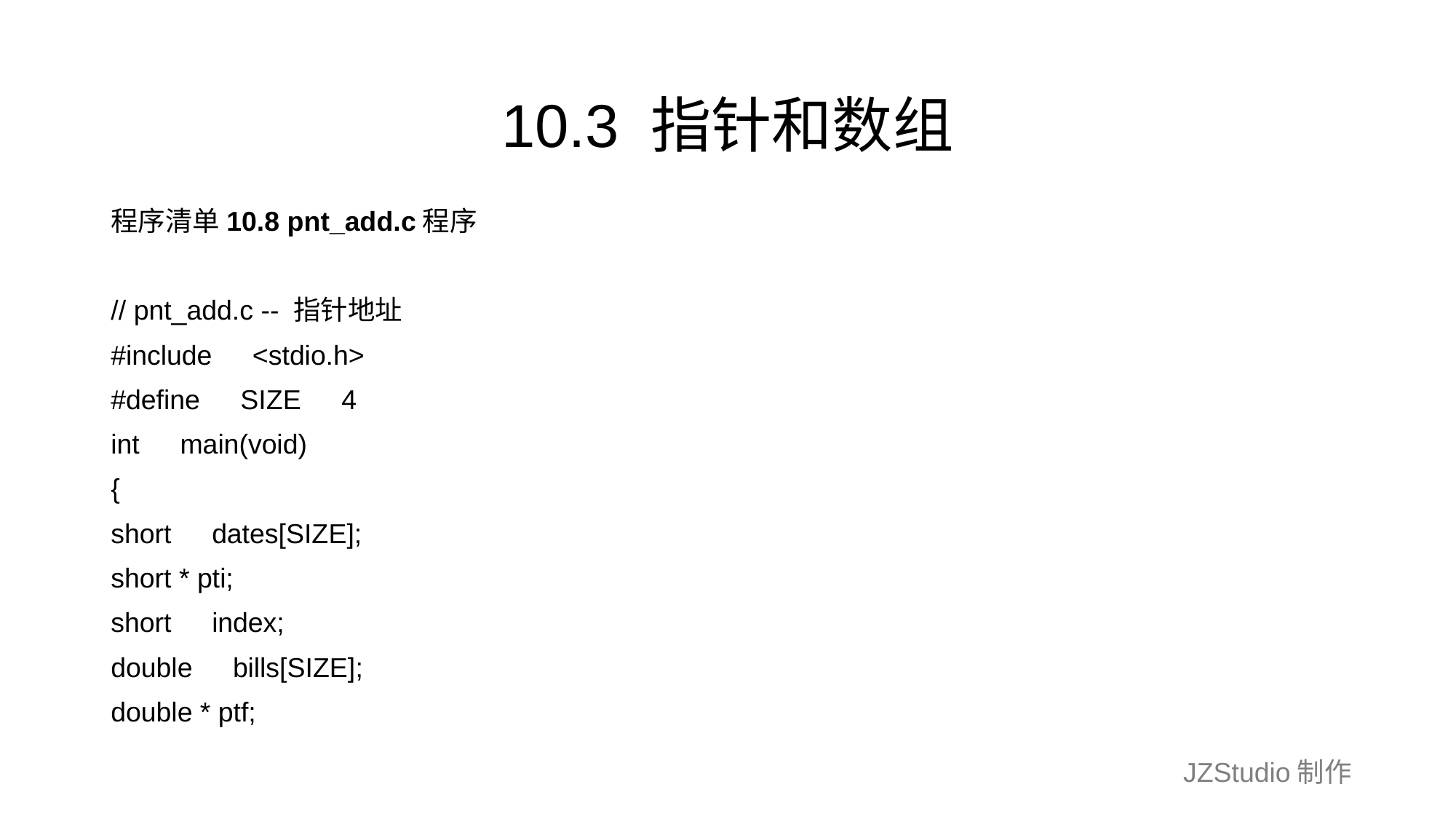

# 10.3 指针和数组
程序清单10.8 pnt_add.c程序

// pnt_add.c -- 指针地址
#include　<stdio.h>
#define　SIZE　4
int　main(void)
{
short　dates[SIZE];
short * pti;
short　index;
double　bills[SIZE];
double * ptf;